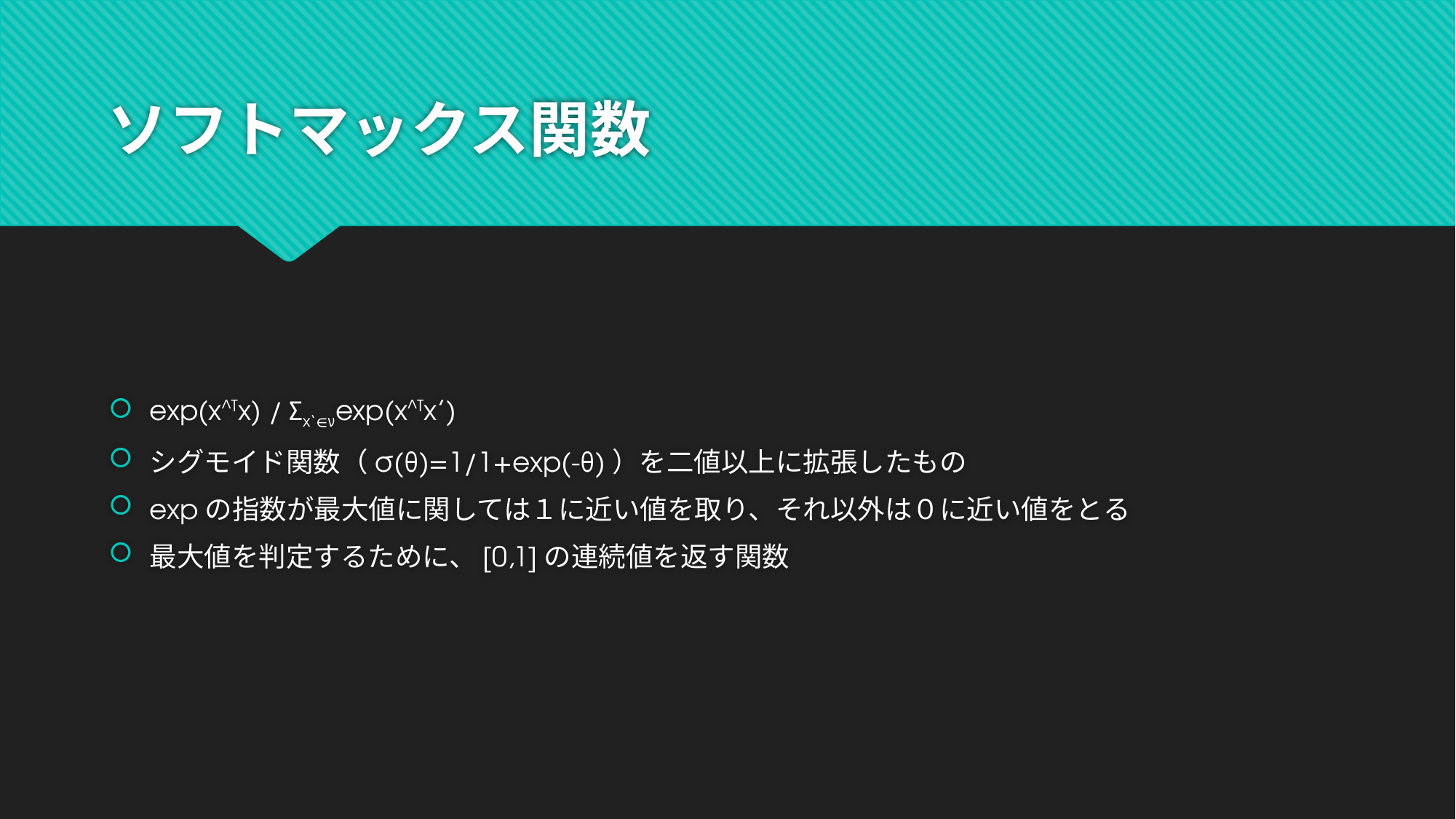

# ソフトマックス関数
exp(x^Tx) / Σx‘∈νexp(x^Tx’)
シグモイド関数（σ(θ)=1/1+exp(-θ)）を二値以上に拡張したもの
expの指数が最大値に関しては１に近い値を取り、それ以外は０に近い値をとる
最大値を判定するために、[0,1]の連続値を返す関数